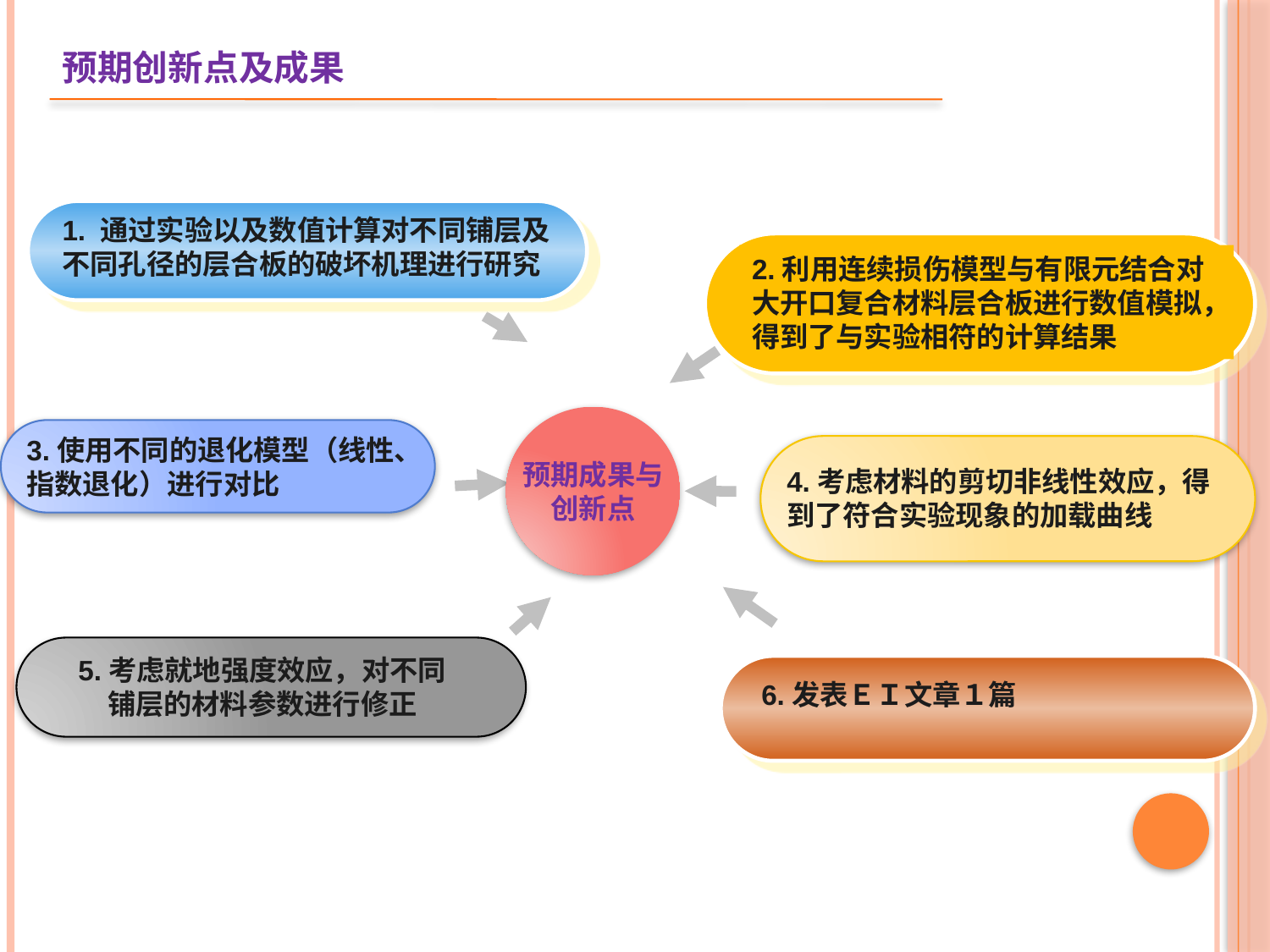

预期创新点及成果

1. 通过实验以及数值计算对不同铺层及不同孔径的层合板的破坏机理进行研究

2.利用连续损伤模型与有限元结合对大开口复合材料层合板进行数值模拟，得到了与实验相符的计算结果

预期成果与
创新点

3.使用不同的退化模型（线性、指数退化）进行对比

4.考虑材料的剪切非线性效应，得到了符合实验现象的加载曲线

5.考虑就地强度效应，对不同铺层的材料参数进行修正

6.发表ＥＩ文章１篇